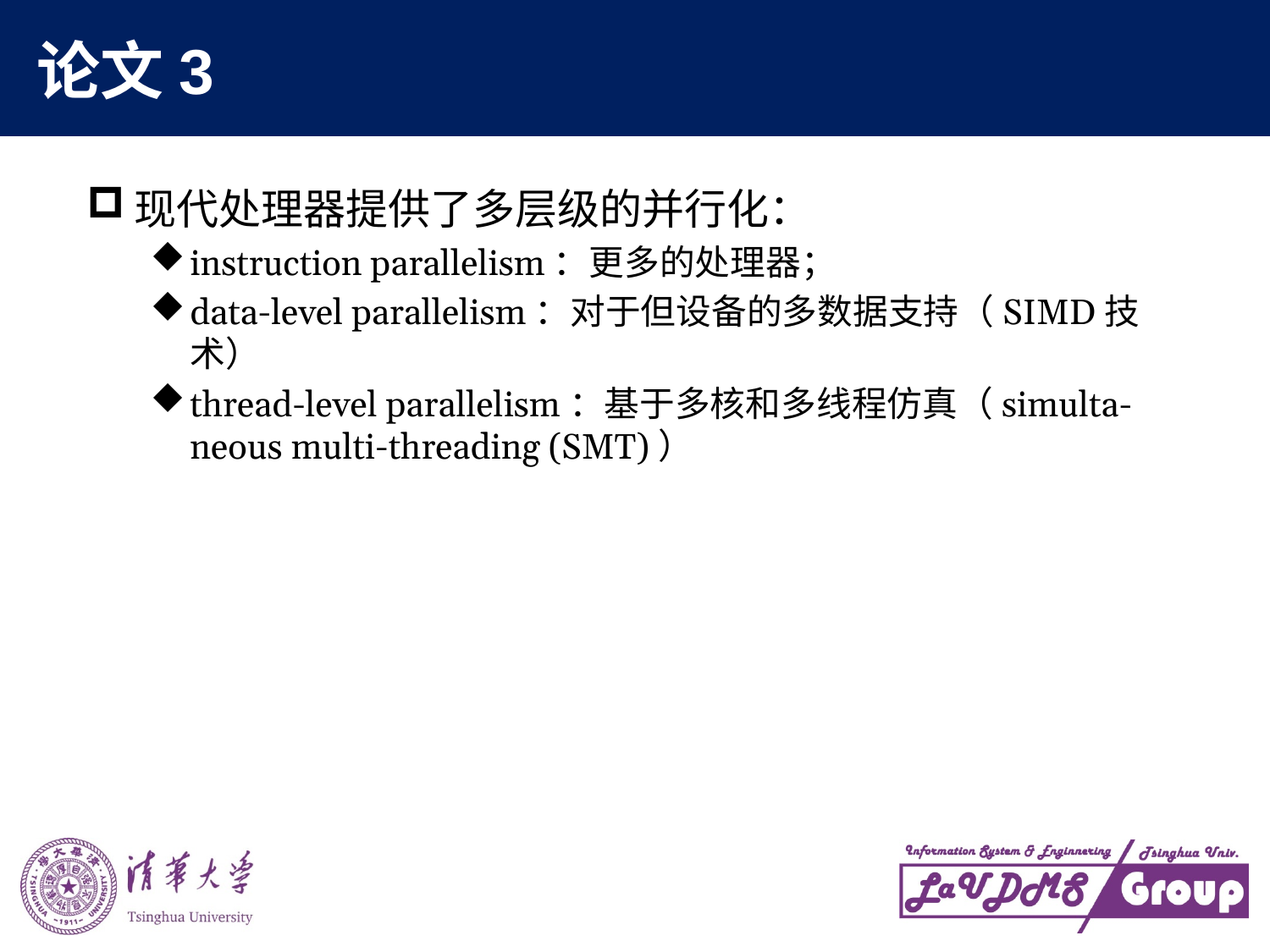

# 论文3
现代处理器提供了多层级的并行化：
instruction parallelism：更多的处理器；
data-level parallelism：对于但设备的多数据支持（SIMD技术）
thread-level parallelism：基于多核和多线程仿真（simulta- neous multi-threading (SMT)）